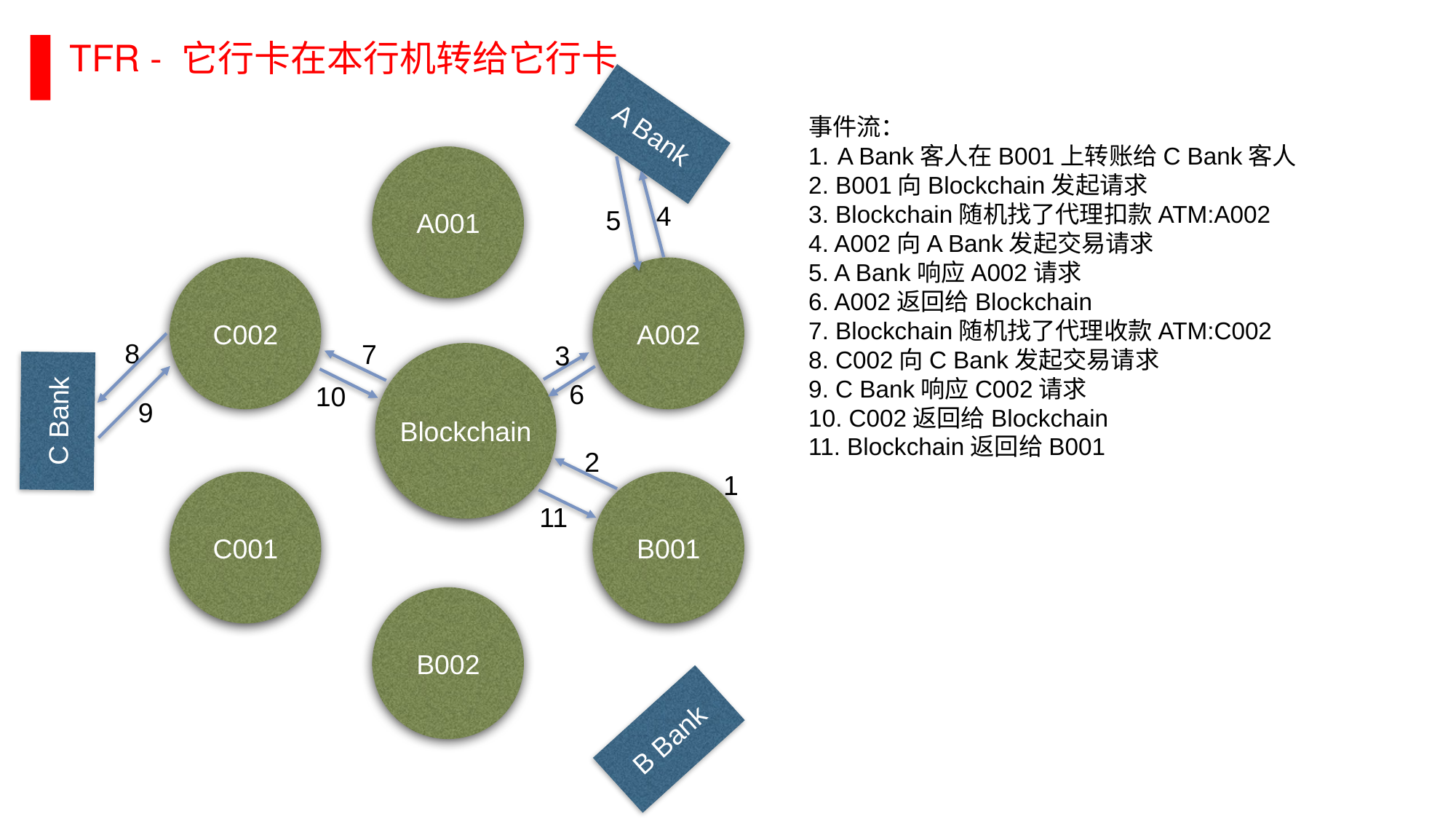

TFR - 它行卡在本行机转给它行卡

A Bank
事件流：
A Bank客人在B001上转账给C Bank客人
2. B001向Blockchain发起请求
3. Blockchain随机找了代理扣款ATM:A002
4. A002向A Bank发起交易请求
5. A Bank响应A002请求
6. A002返回给Blockchain
7. Blockchain随机找了代理收款ATM:C002
8. C002向C Bank发起交易请求
9. C Bank响应C002请求
10. C002返回给Blockchain
11. Blockchain返回给B001

A001

4
5

C002

A002
8
7

3

Blockchain

C Bank

6
10
9
2

1

C001

B001

11

B002

B Bank
6
RESTRICTED